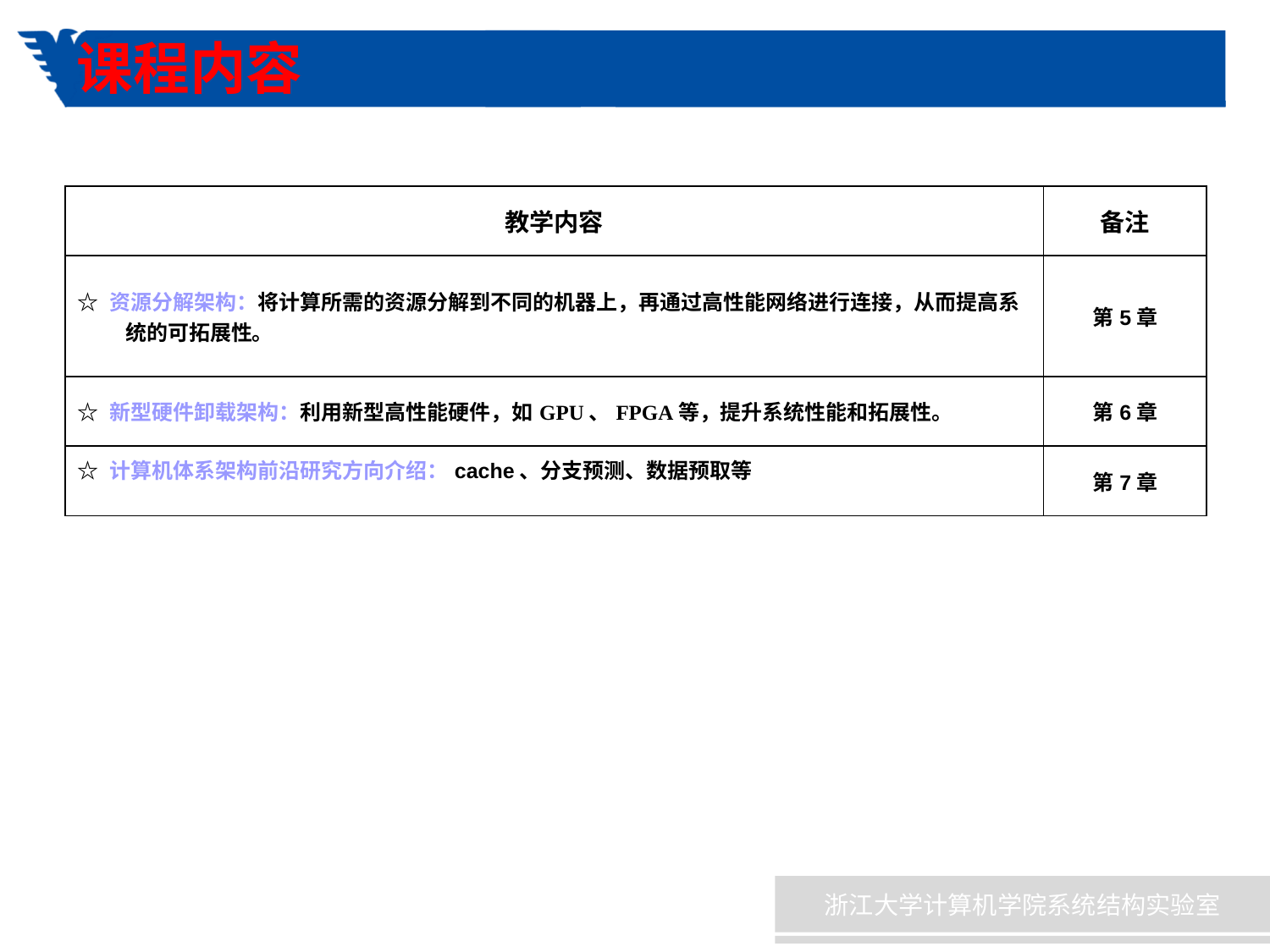

# 课程内容
| 教学内容 | 备注 |
| --- | --- |
| ☆ 资源分解架构：将计算所需的资源分解到不同的机器上，再通过高性能网络进行连接，从而提高系统的可拓展性。 | 第5章 |
| ☆ 新型硬件卸载架构：利用新型高性能硬件，如GPU、FPGA等，提升系统性能和拓展性。 | 第6章 |
| ☆ 计算机体系架构前沿研究方向介绍：cache、分支预测、数据预取等 | 第7章 |